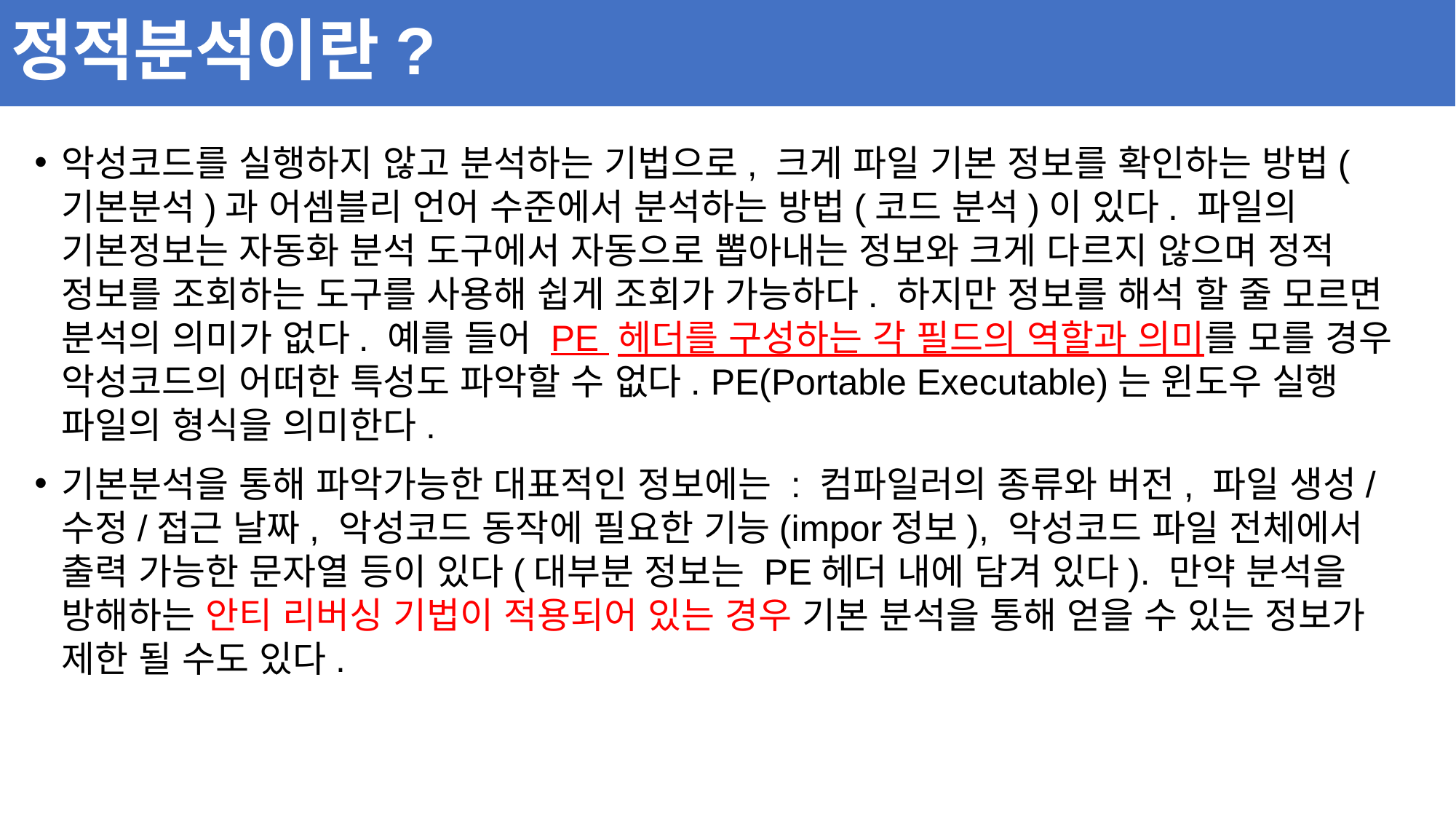

# 정적분석이란?
악성코드를 실행하지 않고 분석하는 기법으로, 크게 파일 기본 정보를 확인하는 방법(기본분석)과 어셈블리 언어 수준에서 분석하는 방법(코드 분석)이 있다. 파일의 기본정보는 자동화 분석 도구에서 자동으로 뽑아내는 정보와 크게 다르지 않으며 정적 정보를 조회하는 도구를 사용해 쉽게 조회가 가능하다. 하지만 정보를 해석 할 줄 모르면 분석의 의미가 없다. 예를 들어 PE 헤더를 구성하는 각 필드의 역할과 의미를 모를 경우 악성코드의 어떠한 특성도 파악할 수 없다. PE(Portable Executable)는 윈도우 실행 파일의 형식을 의미한다.
기본분석을 통해 파악가능한 대표적인 정보에는 : 컴파일러의 종류와 버전, 파일 생성/수정/접근 날짜, 악성코드 동작에 필요한 기능(impor정보), 악성코드 파일 전체에서 출력 가능한 문자열 등이 있다(대부분 정보는 PE헤더 내에 담겨 있다). 만약 분석을 방해하는 안티 리버싱 기법이 적용되어 있는 경우 기본 분석을 통해 얻을 수 있는 정보가 제한 될 수도 있다.